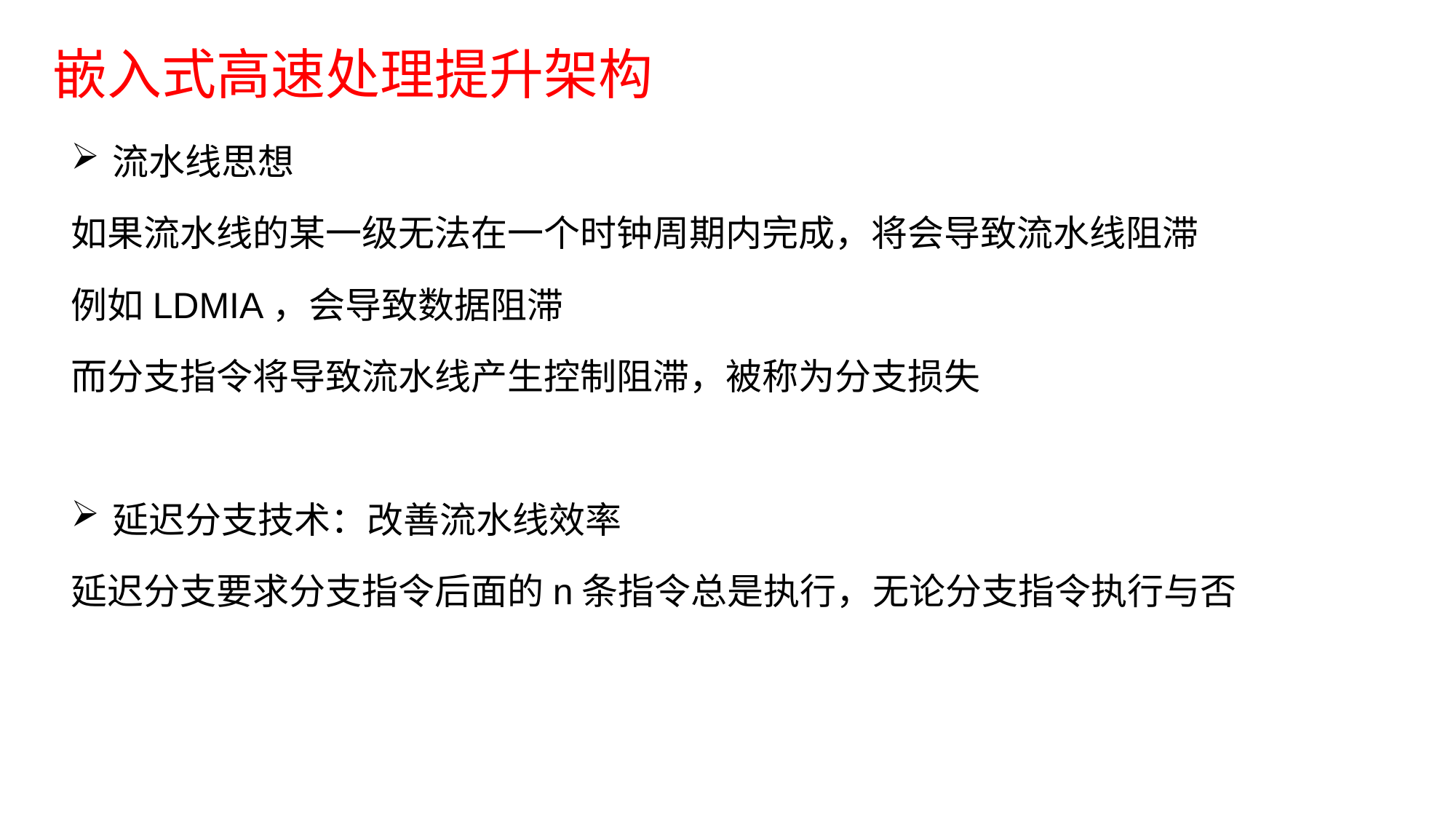

# 嵌入式高速处理提升架构
流水线思想
如果流水线的某一级无法在一个时钟周期内完成，将会导致流水线阻滞
例如LDMIA，会导致数据阻滞
而分支指令将导致流水线产生控制阻滞，被称为分支损失

延迟分支技术：改善流水线效率
延迟分支要求分支指令后面的n条指令总是执行，无论分支指令执行与否

37